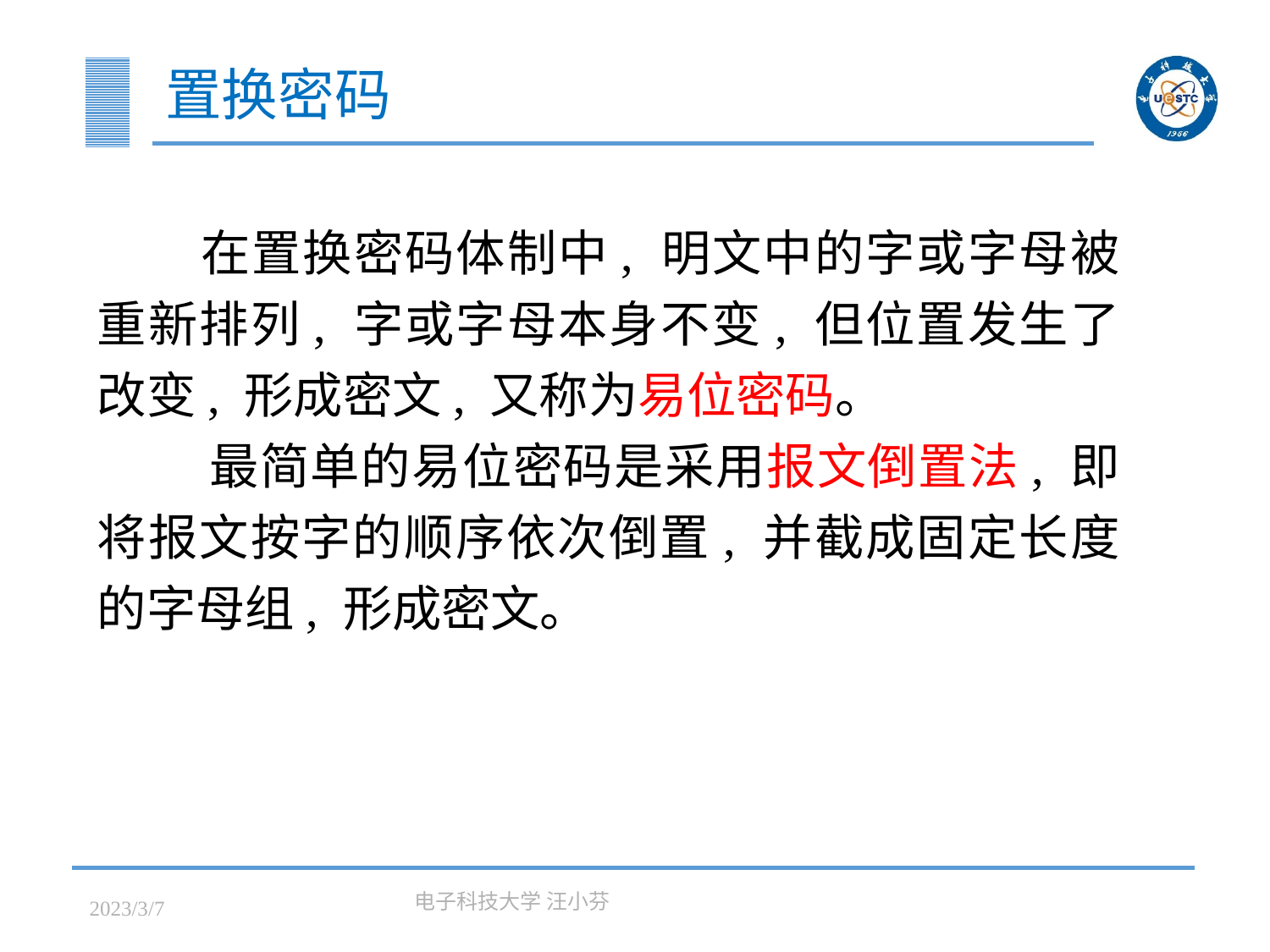

# 置换密码
       在置换密码体制中, 明文中的字或字母被重新排列, 字或字母本身不变, 但位置发生了改变, 形成密文, 又称为易位密码。
        最简单的易位密码是采用报文倒置法, 即将报文按字的顺序依次倒置, 并截成固定长度的字母组, 形成密文。
2023/3/7
电子科技大学 汪小芬